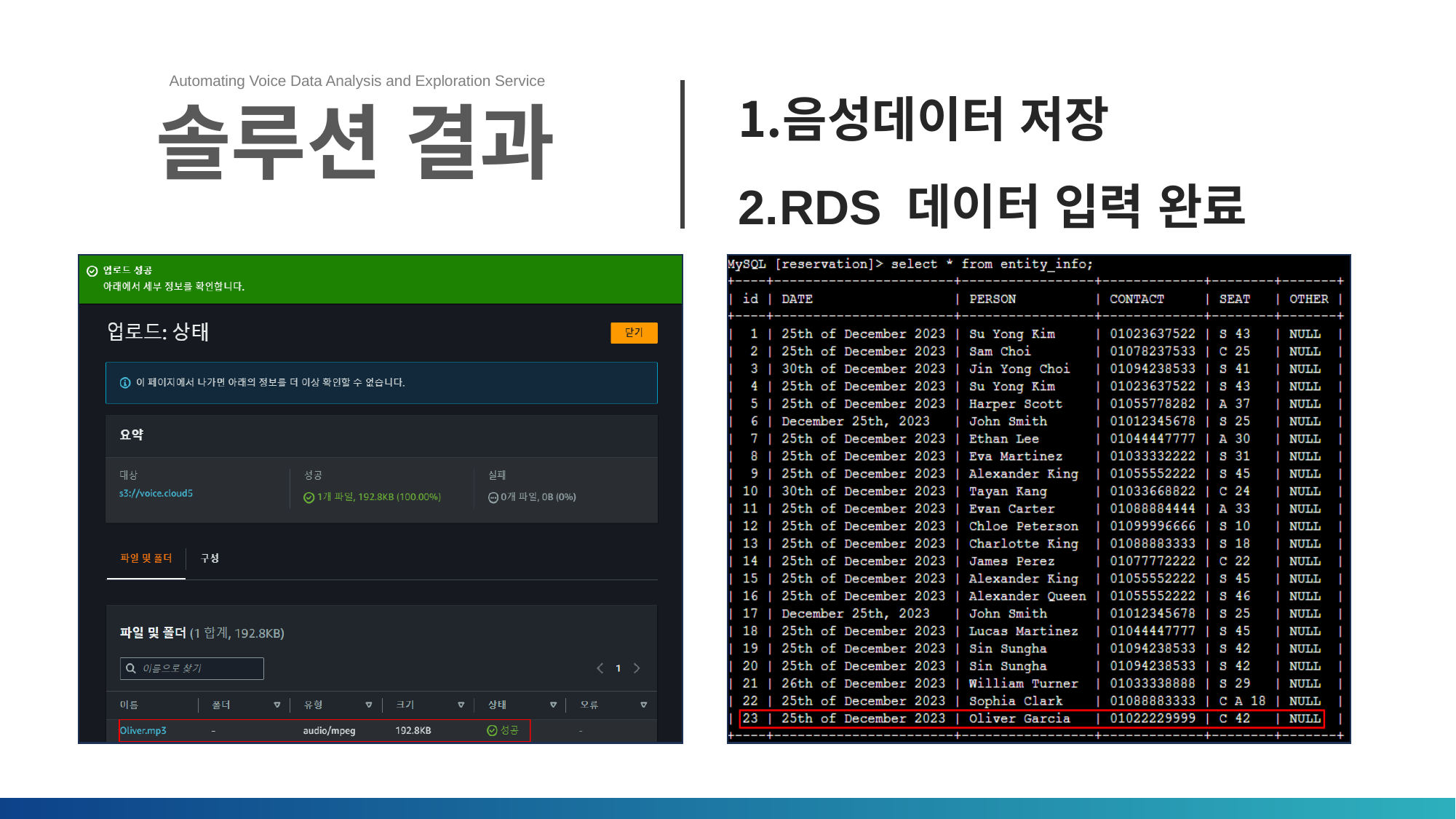

음성데이터 저장
RDS 데이터 입력 완료
Automating Voice Data Analysis and Exploration Service
솔루션 결과